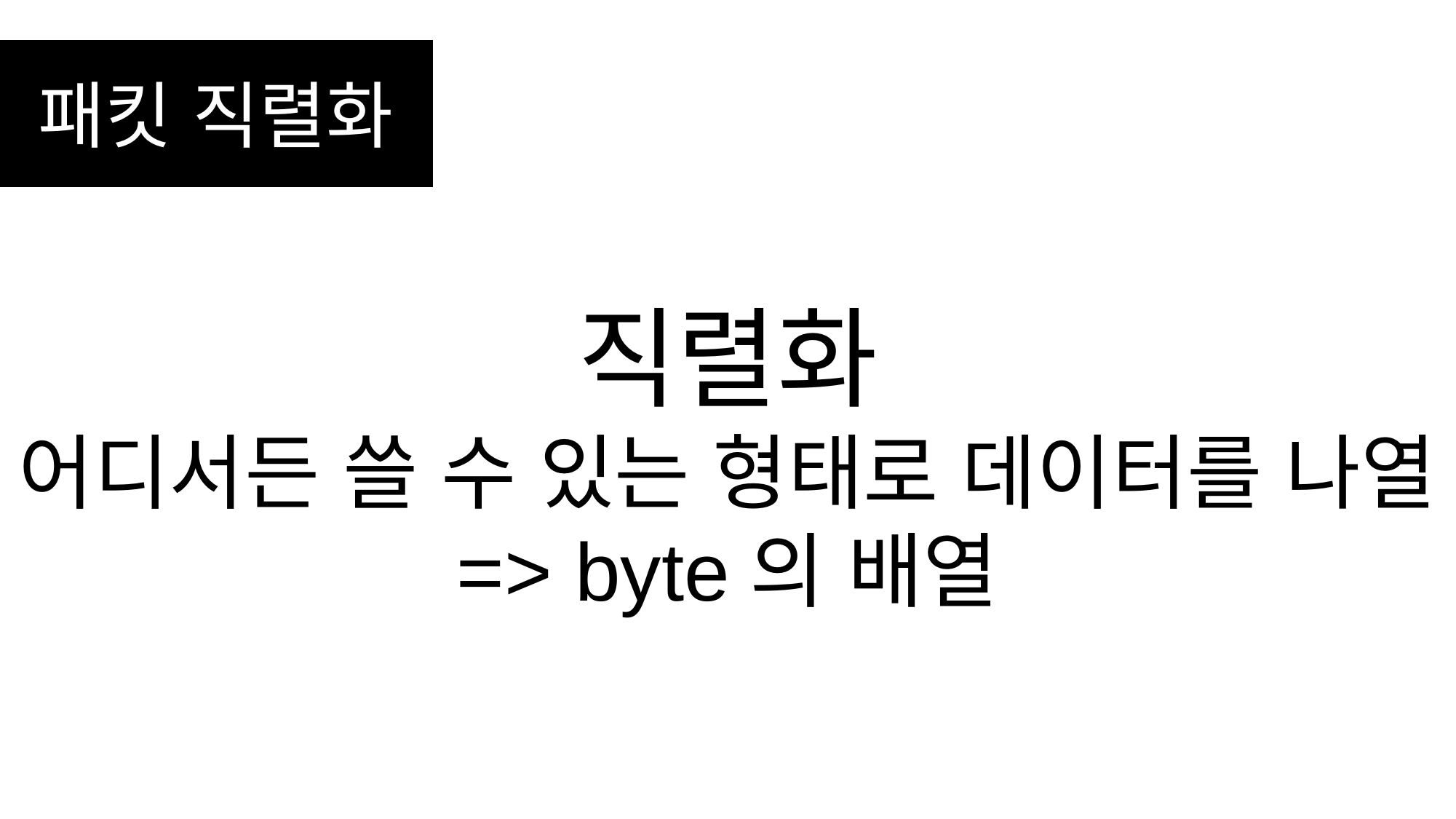

패킷 직렬화
직렬화
"어디서든 쓸 수 있는 형태로 데이터를 나열"
=> byte의 배열